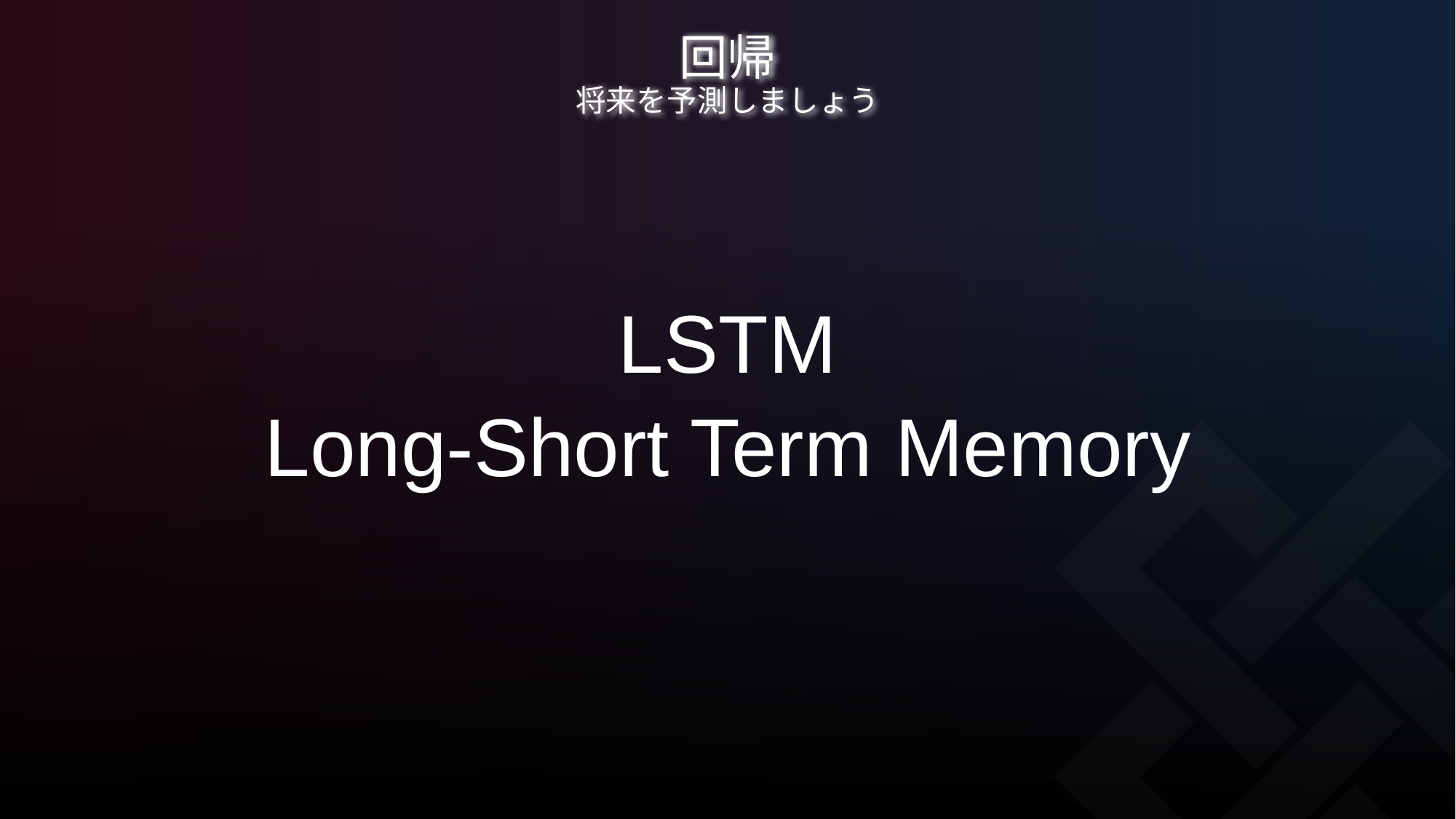

# 回帰 将来を予測しましょう
LSTM
Long-Short Term Memory